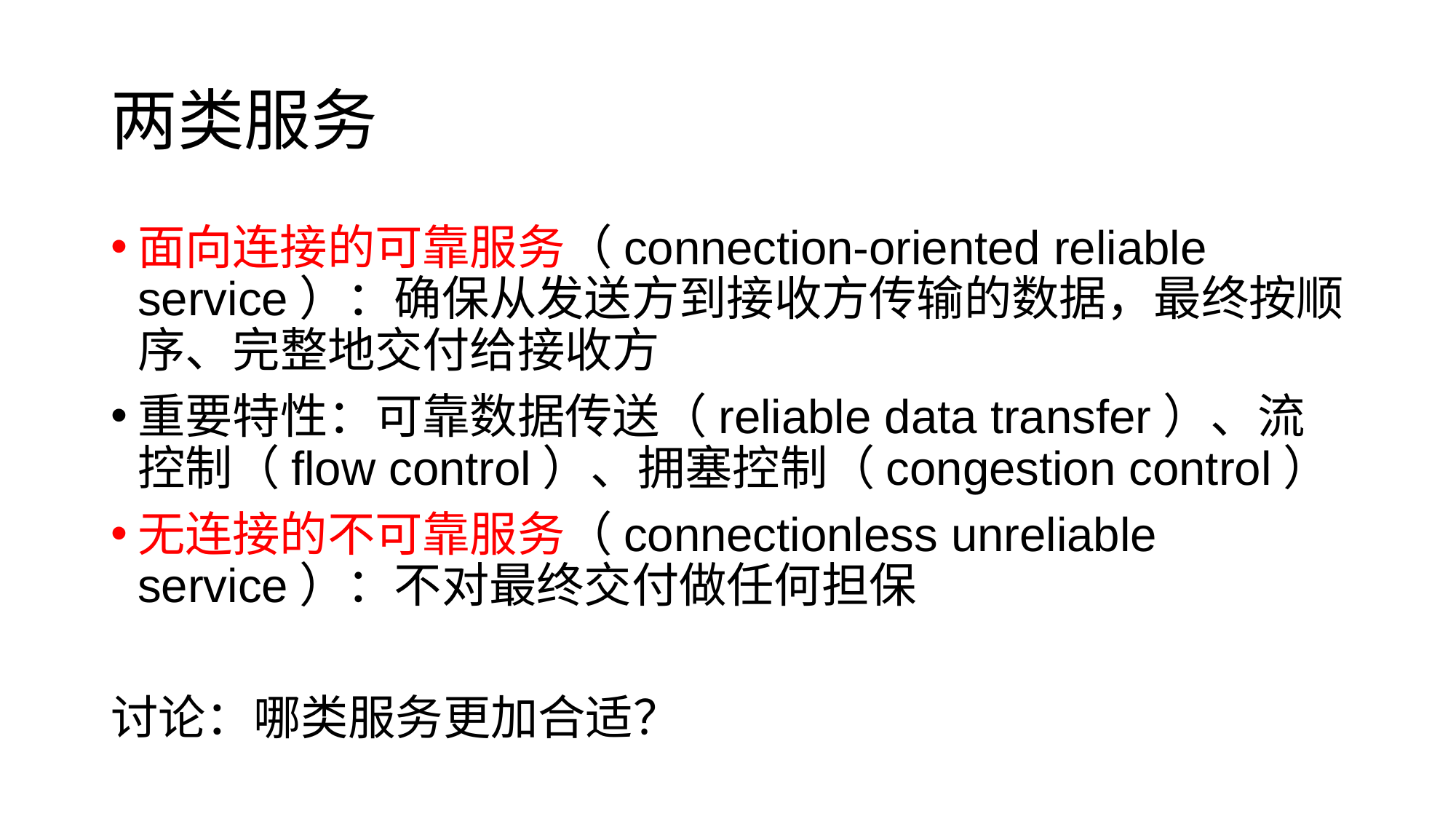

# 两类服务
面向连接的可靠服务（connection-oriented reliable service）：确保从发送方到接收方传输的数据，最终按顺序、完整地交付给接收方
重要特性：可靠数据传送（reliable data transfer）、流控制（flow control）、拥塞控制（congestion control）
无连接的不可靠服务（connectionless unreliable service）：不对最终交付做任何担保

讨论：哪类服务更加合适？